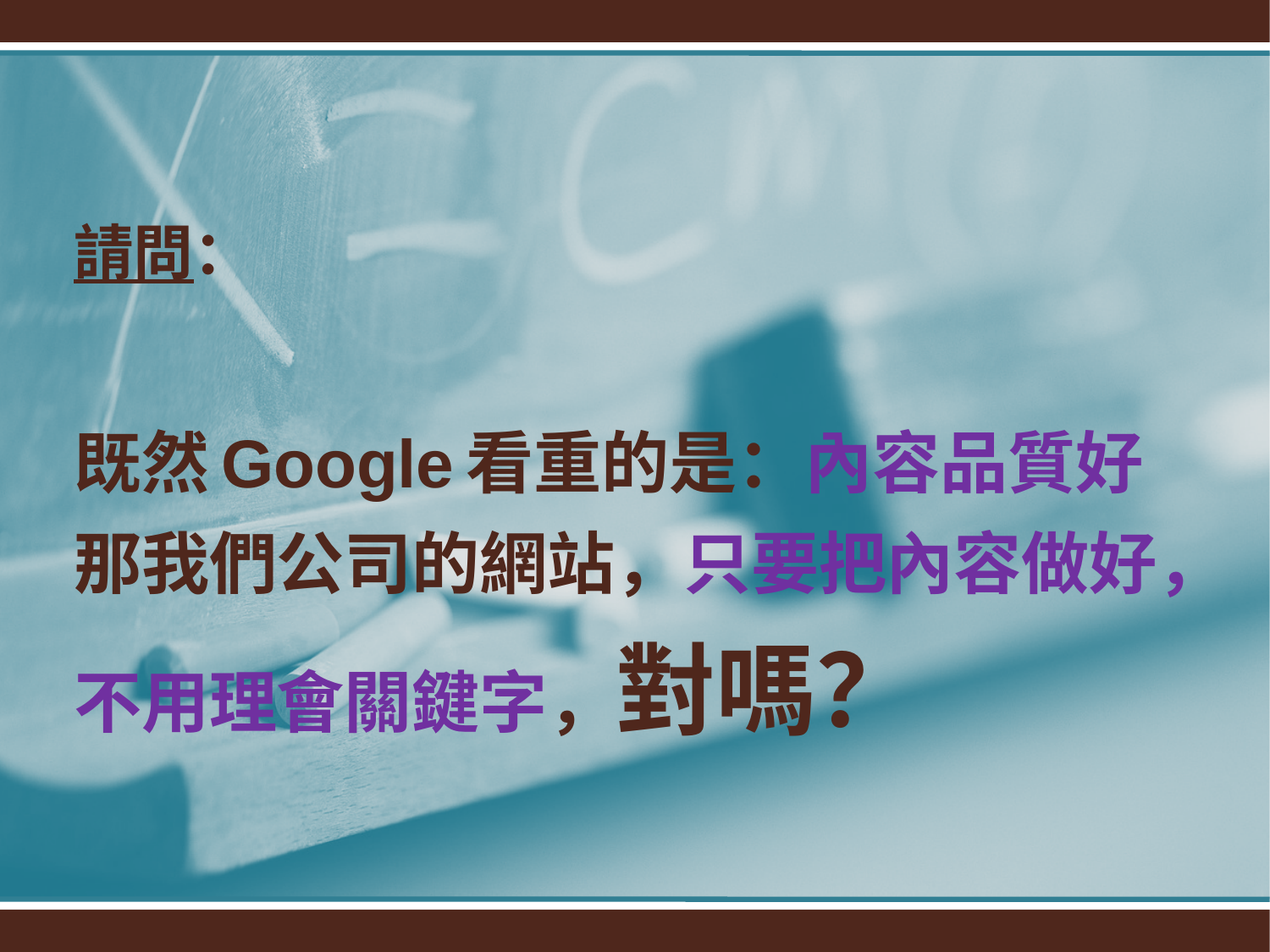

請問：

既然Google看重的是：內容品質好
那我們公司的網站，只要把內容做好，
不用理會關鍵字，對嗎？